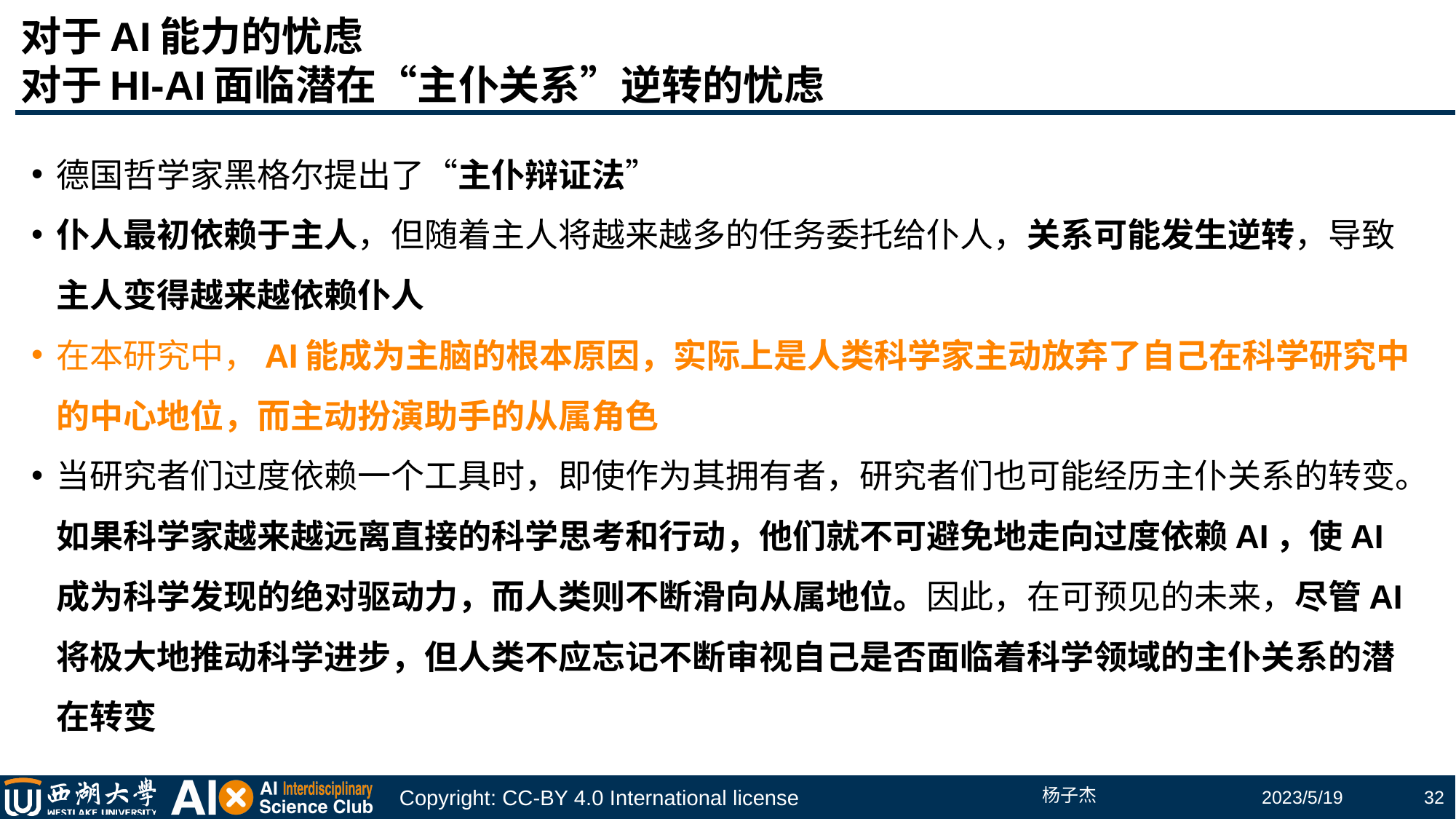

# 对于AI能力的忧虑 对于HI-AI面临潜在“主仆关系”逆转的忧虑
德国哲学家黑格尔提出了“主仆辩证法”
仆人最初依赖于主人，但随着主人将越来越多的任务委托给仆人，关系可能发生逆转，导致主人变得越来越依赖仆人
在本研究中，AI能成为主脑的根本原因，实际上是人类科学家主动放弃了自己在科学研究中的中心地位，而主动扮演助手的从属角色
当研究者们过度依赖一个工具时，即使作为其拥有者，研究者们也可能经历主仆关系的转变。如果科学家越来越远离直接的科学思考和行动，他们就不可避免地走向过度依赖AI，使AI成为科学发现的绝对驱动力，而人类则不断滑向从属地位。因此，在可预见的未来，尽管AI将极大地推动科学进步，但人类不应忘记不断审视自己是否面临着科学领域的主仆关系的潜在转变

杨子杰
2023/5/19
32